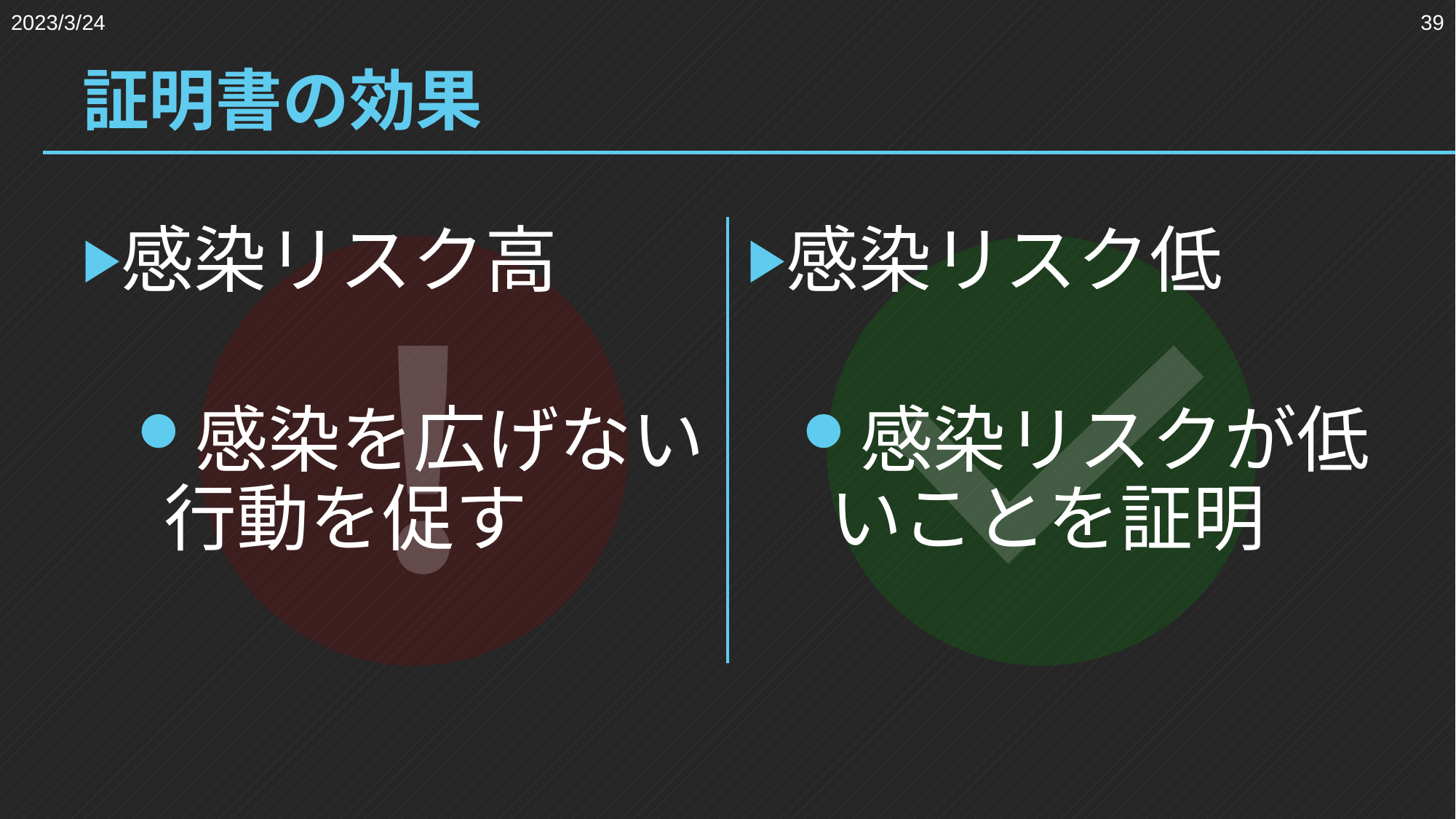

2023/3/24
39
# 証明書の効果
感染リスク高

感染を広げない行動を促す

感染リスク低

感染リスクが低いことを証明

！